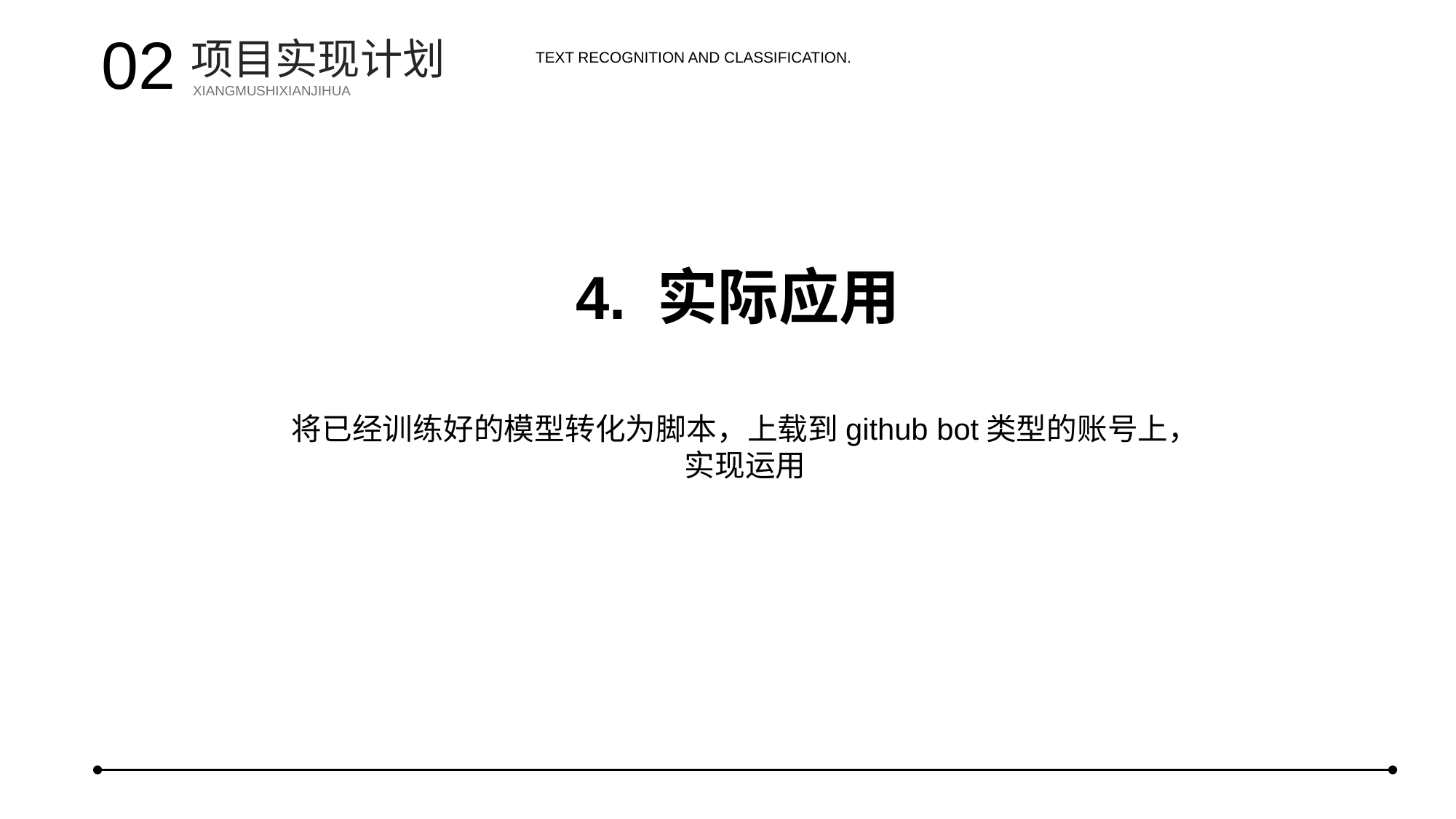

02
项目实现计划
XIANGMUSHIXIANJIHUA
Text recognition and classification.
4. 实际应用

将已经训练好的模型转化为脚本，上载到github bot类型的账号上，实现运用